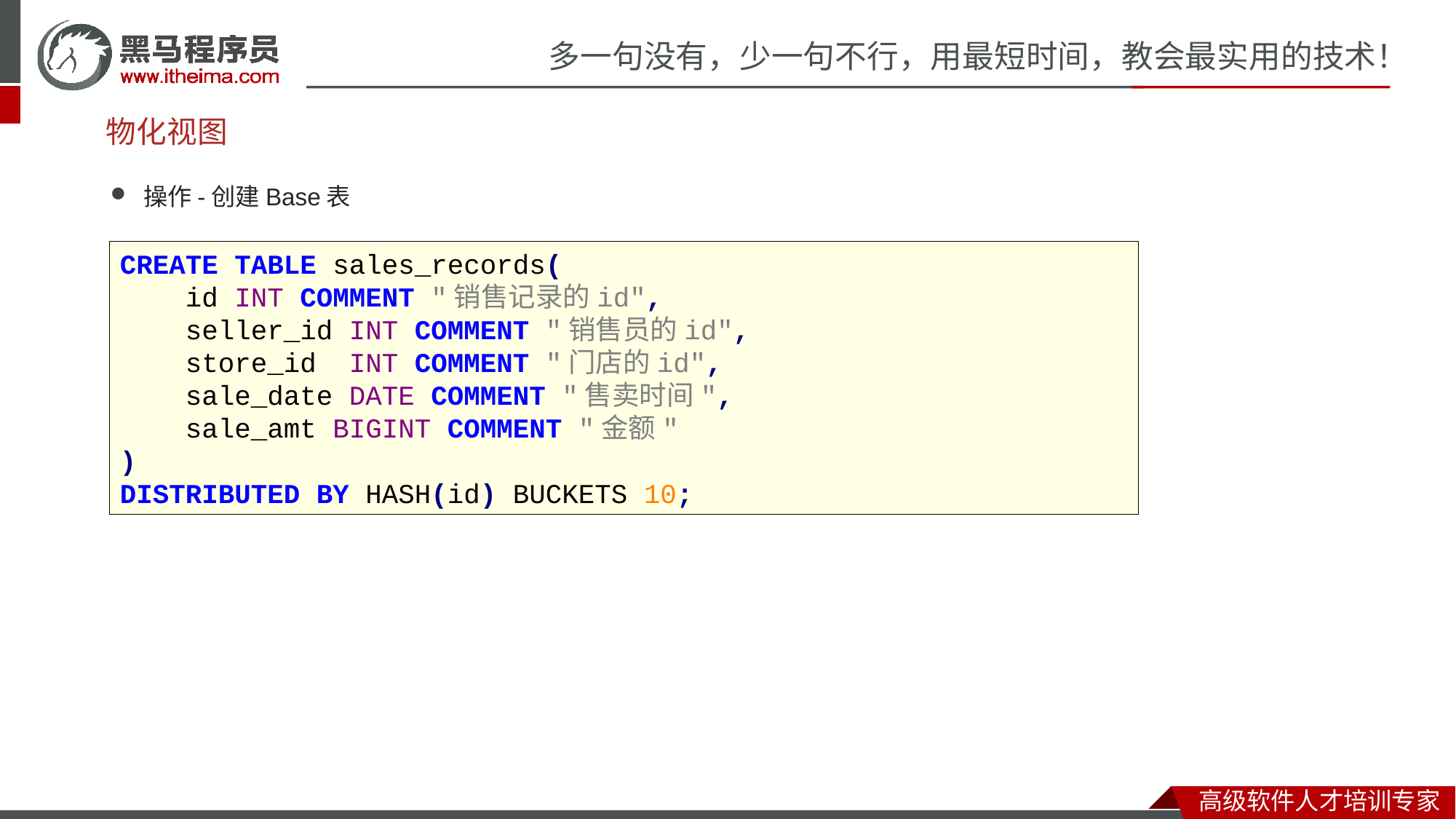

# 物化视图
操作-创建Base表
CREATE TABLE sales_records(
    id INT COMMENT "销售记录的id",
    seller_id INT COMMENT "销售员的id",
    store_id  INT COMMENT "门店的id",
    sale_date DATE COMMENT "售卖时间",
    sale_amt BIGINT COMMENT "金额"
)
DISTRIBUTED BY HASH(id) BUCKETS 10;